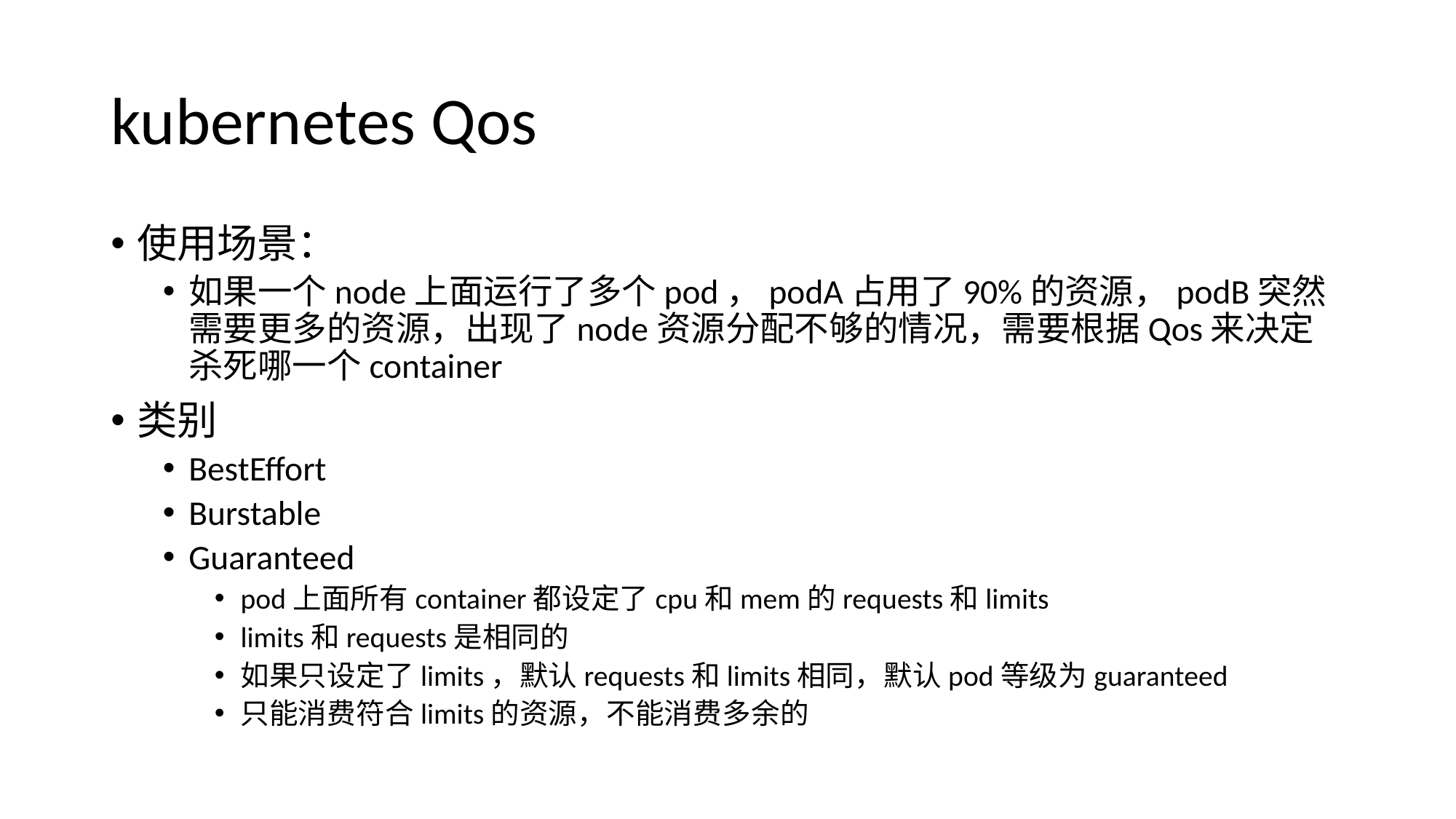

# kubernetes Qos
使用场景：
如果一个node上面运行了多个pod，podA占用了90%的资源，podB突然需要更多的资源，出现了node资源分配不够的情况，需要根据Qos来决定杀死哪一个container
类别
BestEffort
Burstable
Guaranteed
pod上面所有container都设定了cpu和mem的requests和limits
limits和requests是相同的
如果只设定了limits，默认requests和limits相同，默认pod等级为guaranteed
只能消费符合limits的资源，不能消费多余的